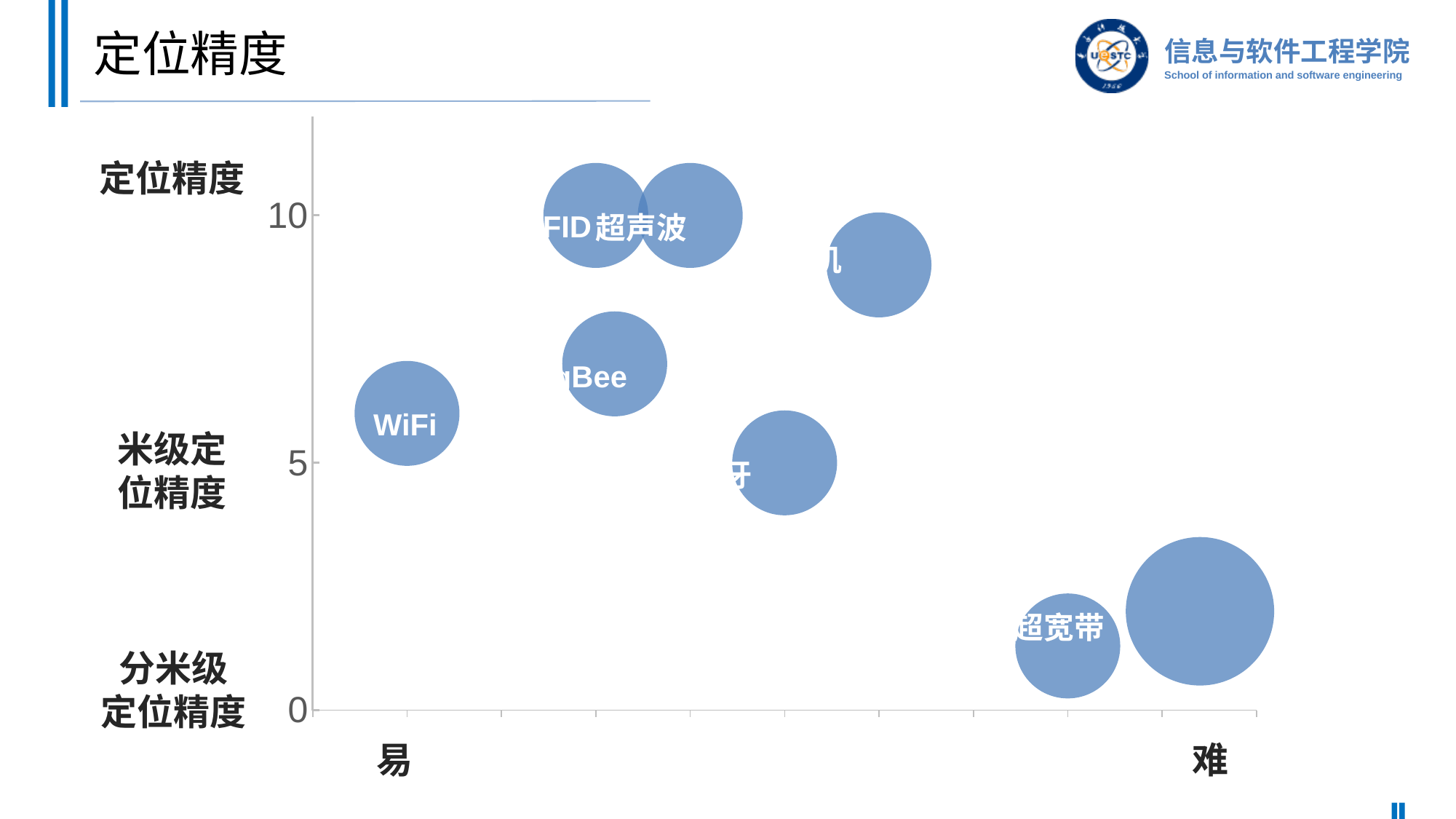

# 定位精度

### Chart

| Category | Y 值 |
|---|---|
定位精度
RFID
超声波
计算机视觉
ZigBee
WiFi
米级定位精度
蓝牙
超宽带
激光
分米级
定位精度
难
易